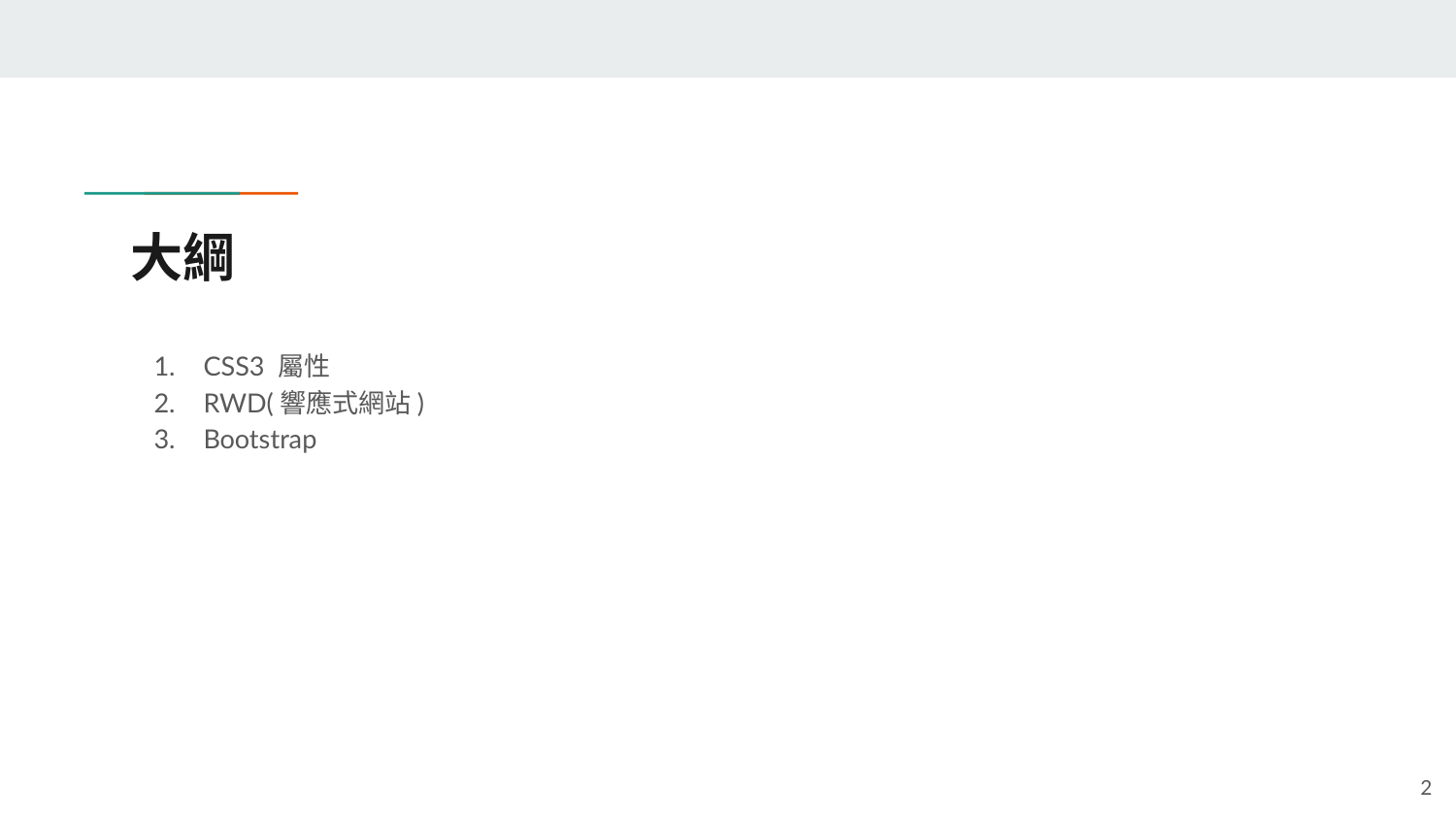

# 大綱
CSS3 屬性
RWD(響應式網站)
Bootstrap
2